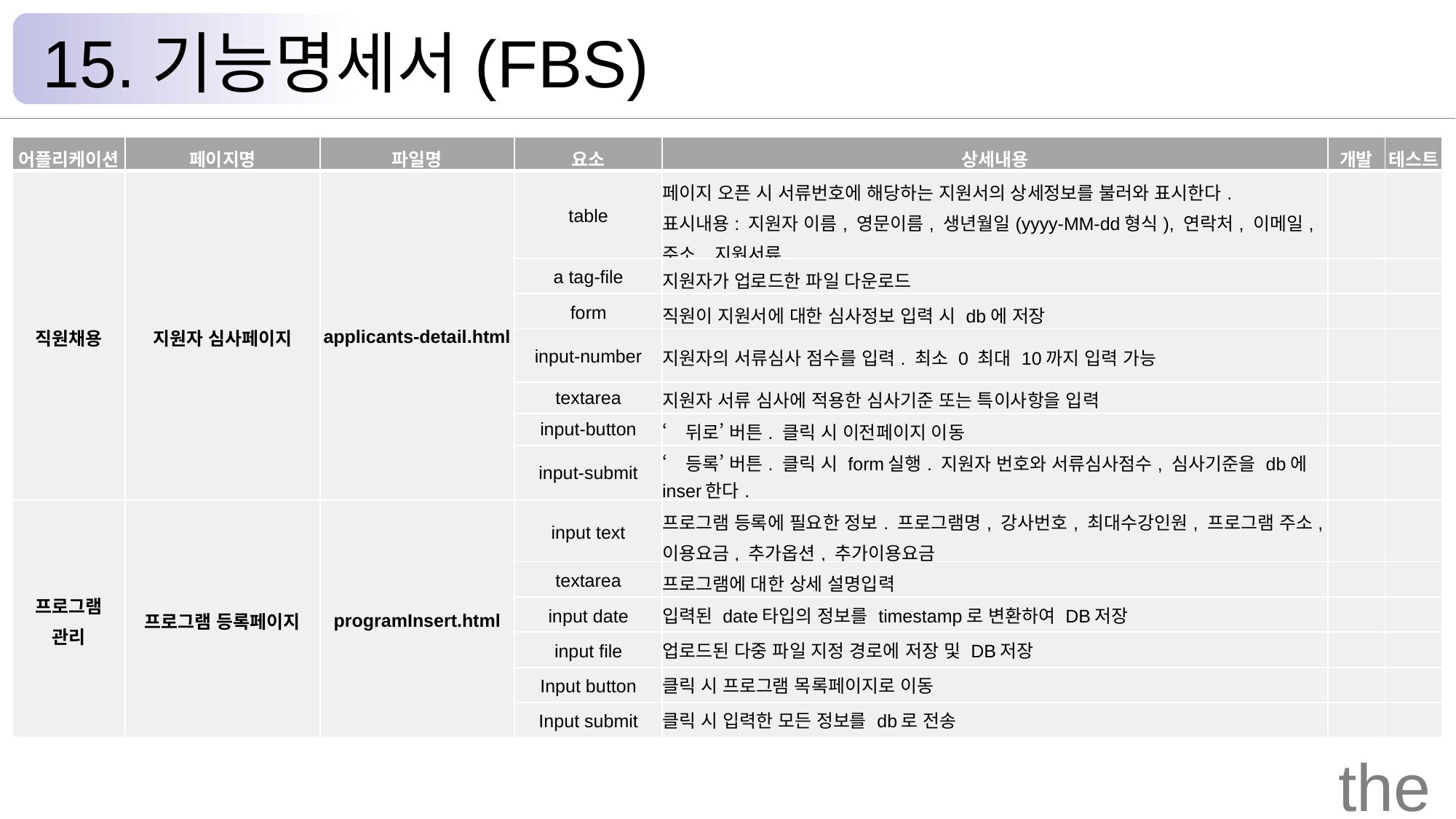

15.기능명세서(FBS)

| 어플리케이션 | 페이지명 | 파일명 | 요소 | 상세내용 | 개발 | 테스트 |
| --- | --- | --- | --- | --- | --- | --- |
| 직원채용 | 지원자 심사페이지 | applicants-detail.html | table | 페이지 오픈 시 서류번호에 해당하는 지원서의 상세정보를 불러와 표시한다. 표시내용: 지원자 이름, 영문이름, 생년월일(yyyy-MM-dd형식), 연락처, 이메일, 주소, 지원서류 |  |  |
|  |  |  | a tag-file | 지원자가 업로드한 파일 다운로드 |  |  |
|  |  |  | form | 직원이 지원서에 대한 심사정보 입력 시 db에 저장 |  |  |
|  |  |  | input-number | 지원자의 서류심사 점수를 입력. 최소 0 최대 10까지 입력 가능 |  |  |
|  |  |  | textarea | 지원자 서류 심사에 적용한 심사기준 또는 특이사항을 입력 |  |  |
|  |  |  | input-button | ‘뒤로’ 버튼. 클릭 시 이전페이지 이동 |  |  |
|  |  |  | input-submit | ‘등록’ 버튼. 클릭 시 form실행. 지원자 번호와 서류심사점수, 심사기준을 db에 inser한다. |  |  |
| 프로그램 관리 | 프로그램 등록페이지 | programInsert.html | input text | 프로그램 등록에 필요한 정보. 프로그램명, 강사번호, 최대수강인원, 프로그램 주소, 이용요금, 추가옵션, 추가이용요금 |  |  |
|  |  |  | textarea | 프로그램에 대한 상세 설명입력 |  |  |
|  |  |  | input date | 입력된 date타입의 정보를 timestamp로 변환하여 DB저장 |  |  |
|  |  |  | input file | 업로드된 다중 파일 지정 경로에 저장 및 DB저장 |  |  |
|  |  |  | Input button | 클릭 시 프로그램 목록페이지로 이동 |  |  |
|  |  |  | Input submit | 클릭 시 입력한 모든 정보를 db로 전송 |  |  |
the Palace